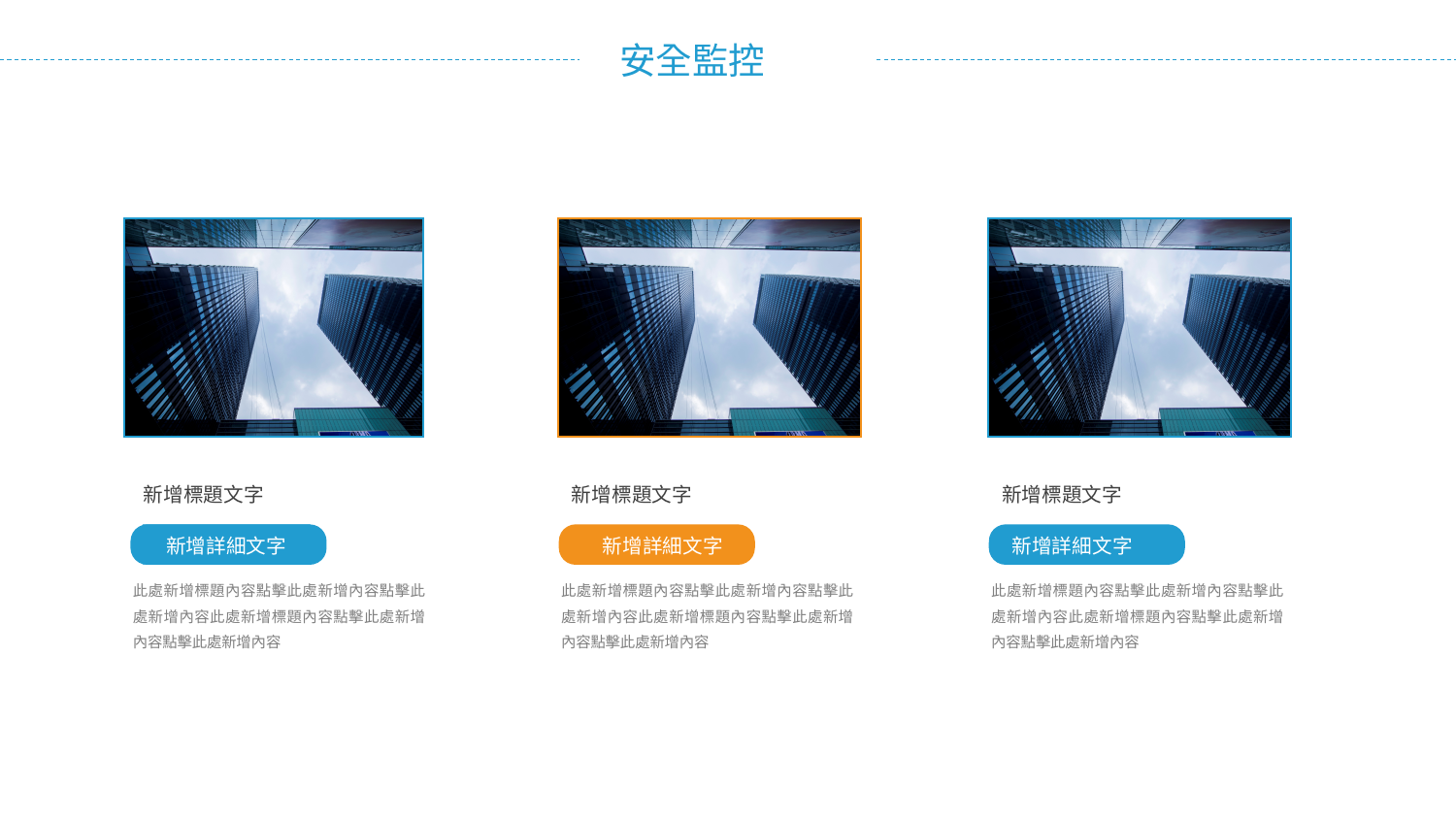

新增標題文字
新增標題文字
新增標題文字

新增詳細文字

新增詳細文字

新增詳細文字
此處新增標題內容點擊此處新增內容點擊此處新增內容此處新增標題內容點擊此處新增內容點擊此處新增內容
此處新增標題內容點擊此處新增內容點擊此處新增內容此處新增標題內容點擊此處新增內容點擊此處新增內容
此處新增標題內容點擊此處新增內容點擊此處新增內容此處新增標題內容點擊此處新增內容點擊此處新增內容